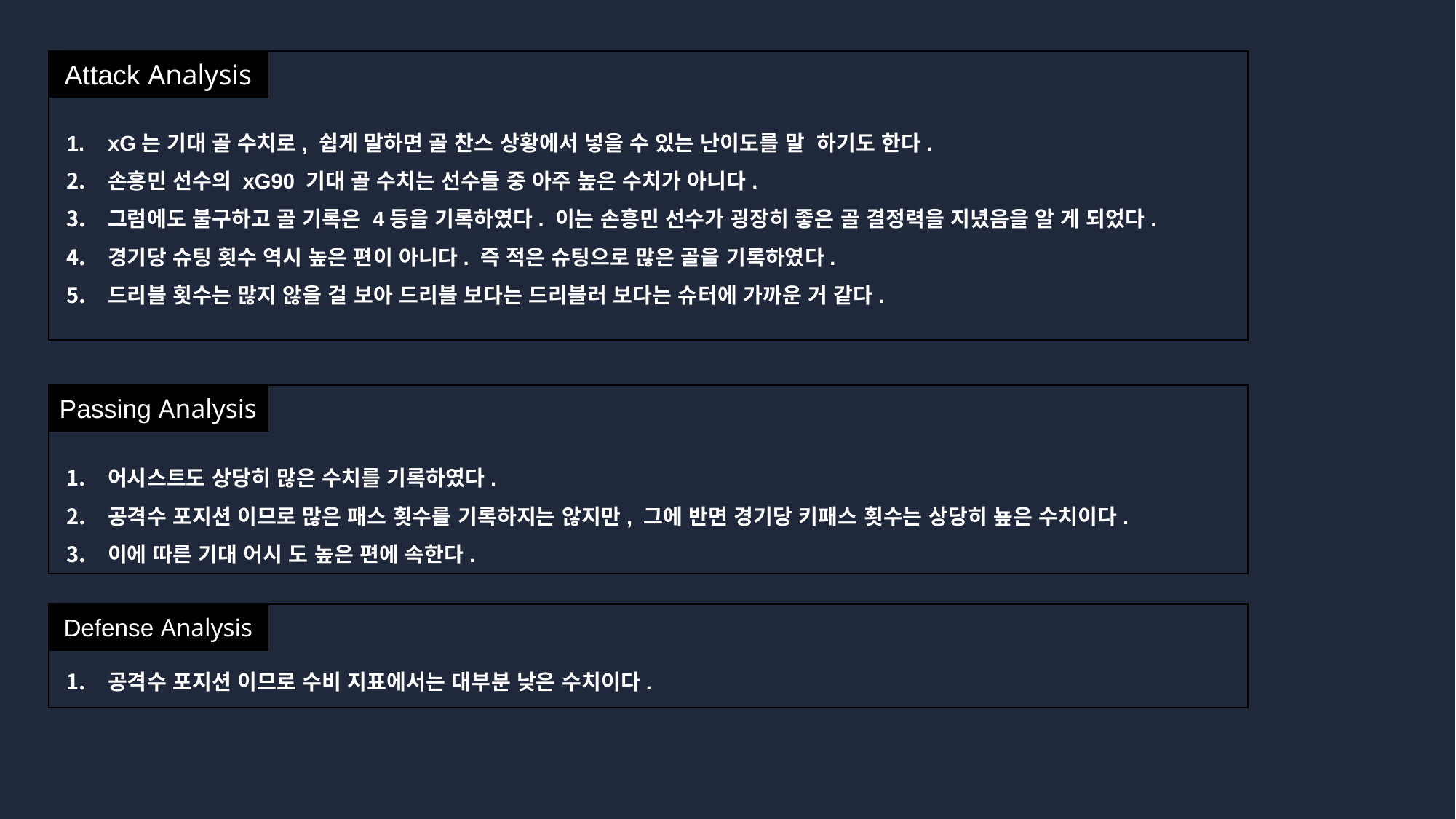

Attack Analysis
xG는 기대 골 수치로, 쉽게 말하면 골 찬스 상황에서 넣을 수 있는 난이도를 말  하기도 한다.
손흥민 선수의 xG90 기대 골 수치는 선수들 중 아주 높은 수치가 아니다.
그럼에도 불구하고 골 기록은 4등을 기록하였다. 이는 손흥민 선수가 굉장히 좋은 골 결정력을 지녔음을 알 게 되었다.
경기당 슈팅 횟수 역시 높은 편이 아니다. 즉 적은 슈팅으로 많은 골을 기록하였다.
드리블 횟수는 많지 않을 걸 보아 드리블 보다는 드리블러 보다는 슈터에 가까운 거 같다.

Passing Analysis
어시스트도 상당히 많은 수치를 기록하였다.
공격수 포지션 이므로 많은 패스 횟수를 기록하지는 않지만, 그에 반면 경기당 키패스 횟수는 상당히 눂은 수치이다.
이에 따른 기대 어시 도 높은 편에 속한다.

Defense Analysis
공격수 포지션 이므로 수비 지표에서는 대부분 낮은 수치이다.